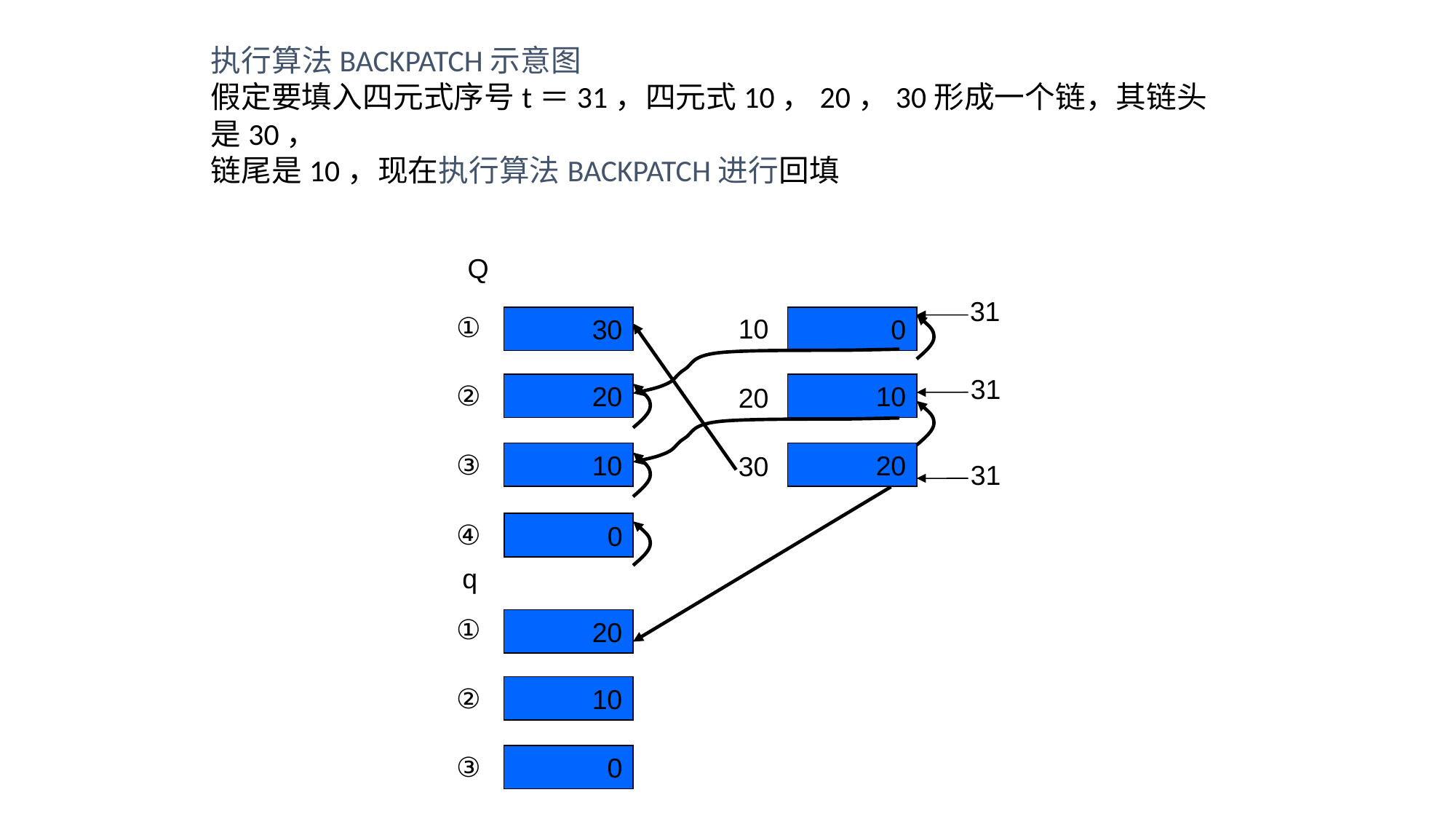

执行算法BACKPATCH示意图
假定要填入四元式序号t＝31，四元式10，20，30形成一个链，其链头是30，
链尾是10，现在执行算法BACKPATCH进行回填

Q
31
①
30
0
10

31
20
10
②
20

10
20
③
30

31

0
④

q
①
20
10
②
0
③